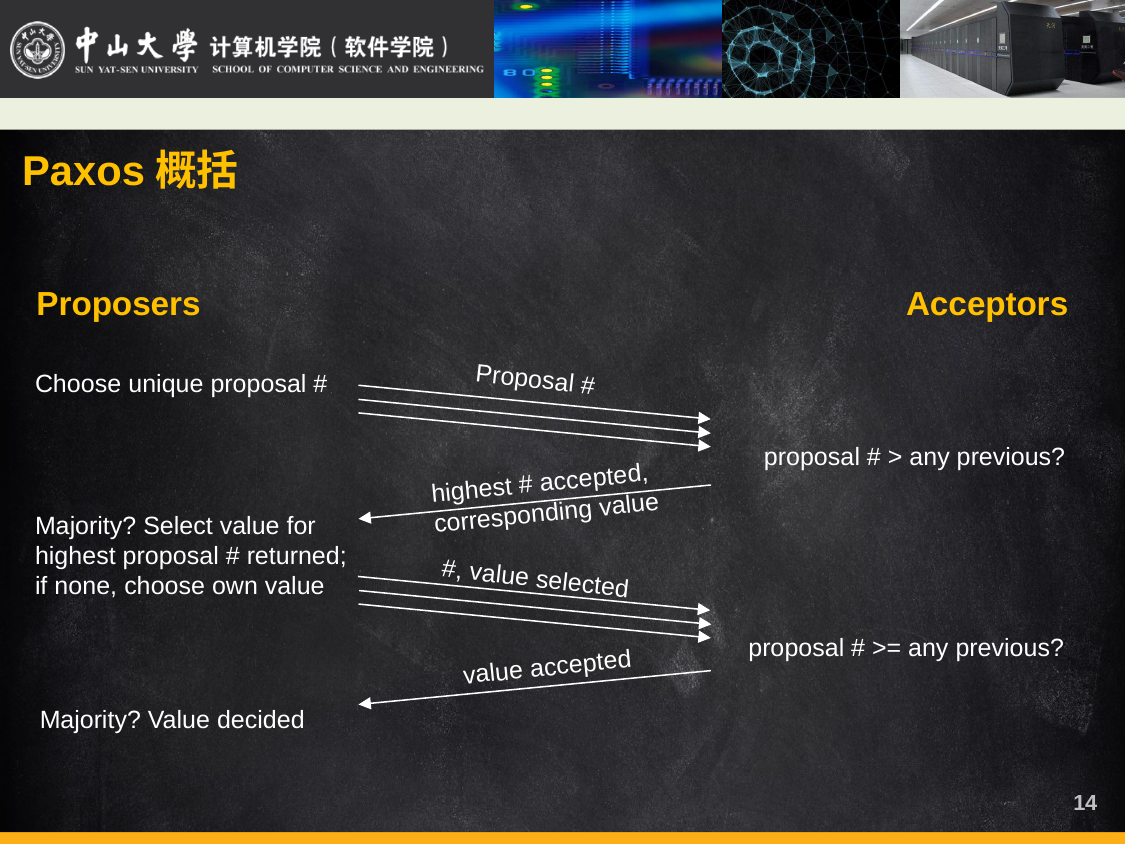

Paxos概括
Proposers
Acceptors
Proposal #
Choose unique proposal #
proposal # > any previous?
highest # accepted,
corresponding value
Majority? Select value for highest proposal # returned;
if none, choose own value
#, value selected
proposal # >= any previous?
value accepted
Majority? Value decided